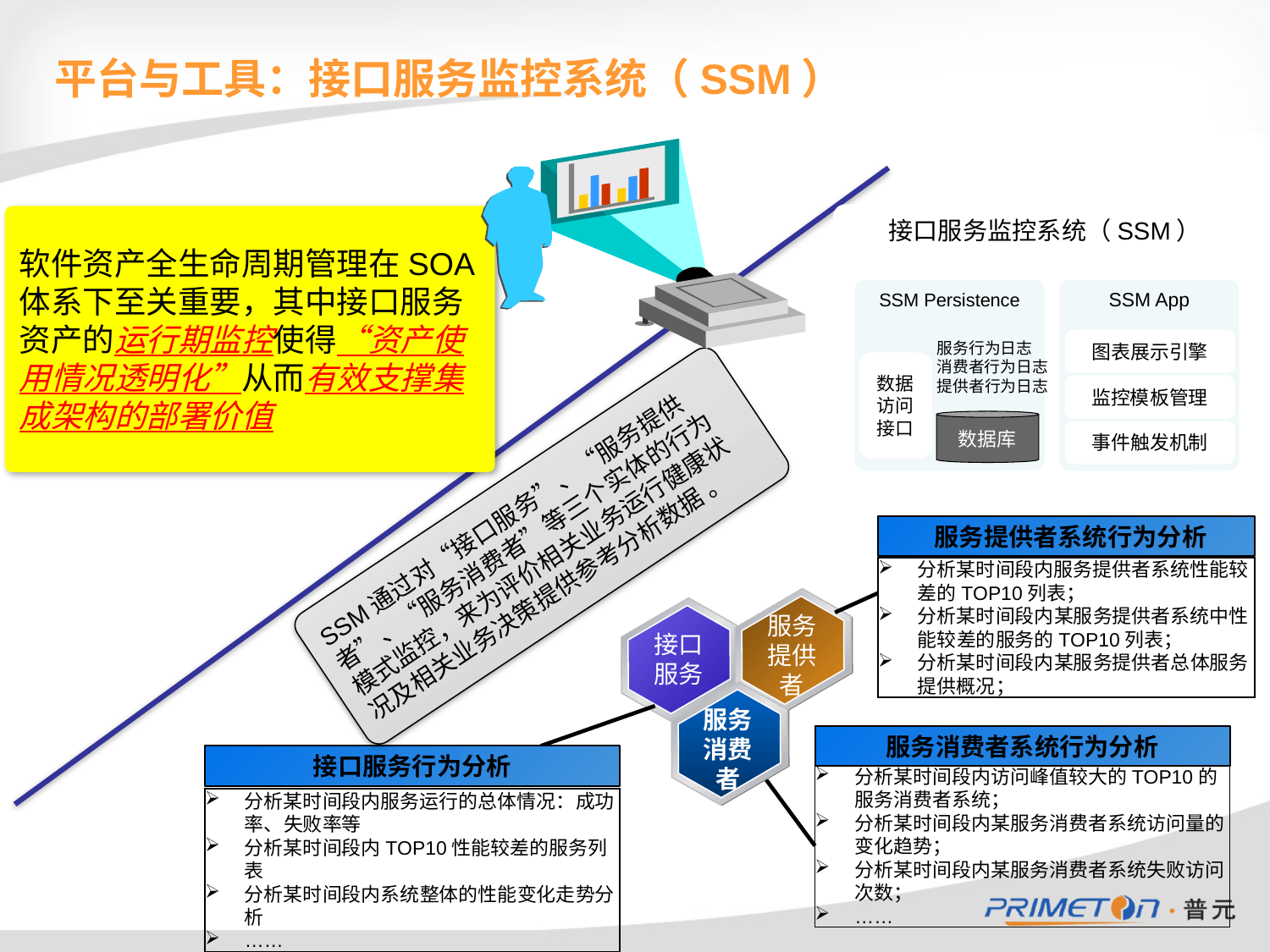

# 平台与工具：接口服务监控系统（SSM）

软件资产全生命周期管理在SOA体系下至关重要，其中接口服务资产的运行期监控使得“资产使用情况透明化”从而有效支撑集成架构的部署价值
接口服务监控系统（SSM）
SSM Persistence
SSM App
图表展示引擎
服务行为日志
消费者行为日志
提供者行为日志
数据访问接口
监控模板管理
数据库
事件触发机制
SSM通过对“接口服务”、“服务提供者”、“服务消费者”等三个实体的行为模式监控，来为评价相关业务运行健康状况及相关业务决策提供参考分析数据 。
 服务提供者系统行为分析
分析某时间段内服务提供者系统性能较差的TOP10列表；
分析某时间段内某服务提供者系统中性能较差的服务的TOP10列表；
分析某时间段内某服务提供者总体服务提供概况；

接口
服务

服务提供者

服务消费者
服务消费者系统行为分析
分析某时间段内访问峰值较大的TOP10的服务消费者系统；
分析某时间段内某服务消费者系统访问量的变化趋势；
分析某时间段内某服务消费者系统失败访问次数；
……
接口服务行为分析
分析某时间段内服务运行的总体情况：成功率、失败率等
分析某时间段内TOP10性能较差的服务列表
分析某时间段内系统整体的性能变化走势分析
……